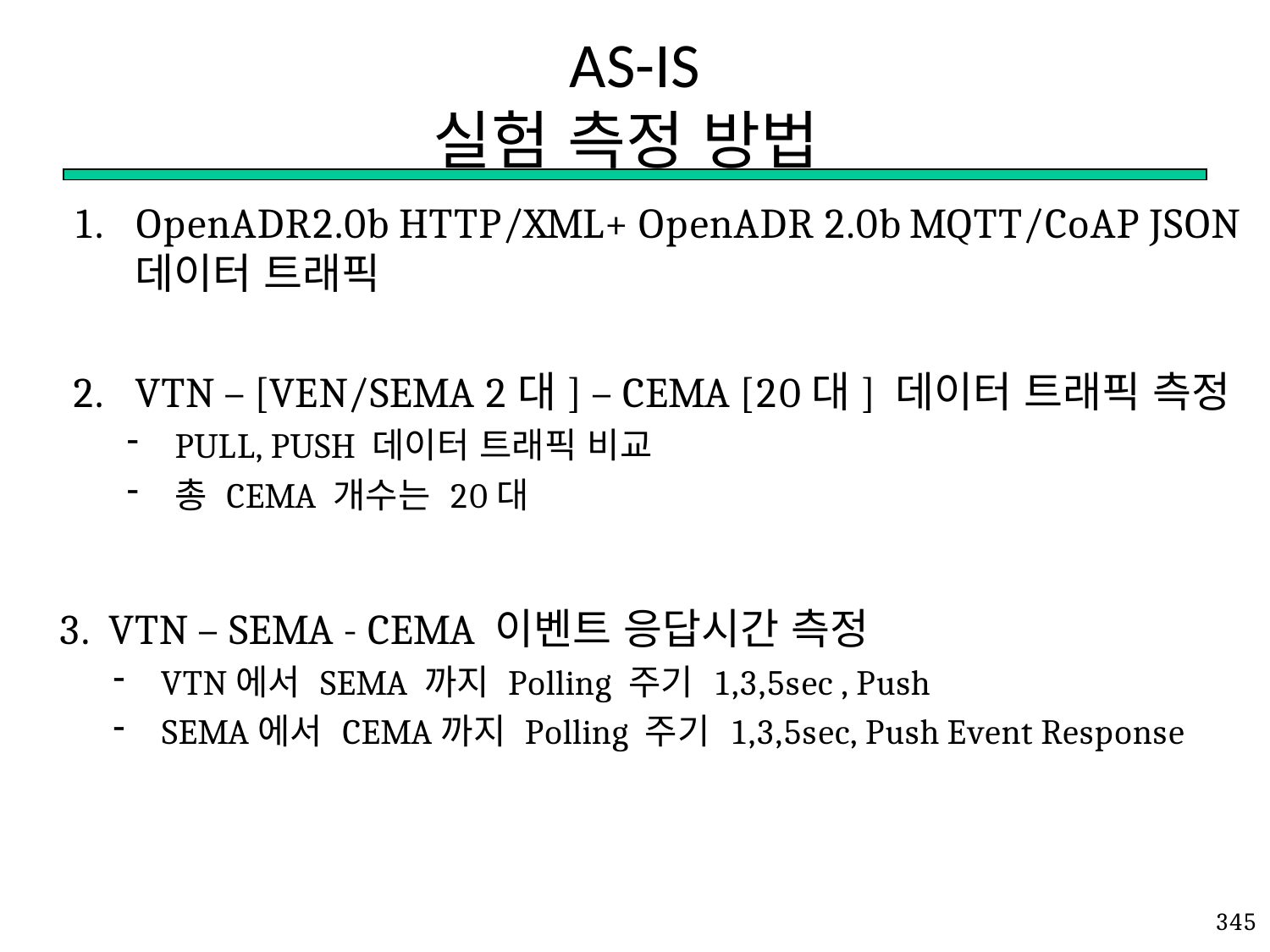

# AS-IS 실험 측정 방법
OpenADR2.0b HTTP/XML+ OpenADR 2.0b MQTT/CoAP JSON 데이터 트래픽

VTN – [VEN/SEMA 2대] – CEMA [20대] 데이터 트래픽 측정
PULL, PUSH 데이터 트래픽 비교
총 CEMA 개수는 20대

3.  VTN – SEMA - CEMA 이벤트 응답시간 측정
VTN에서 SEMA 까지 Polling 주기 1,3,5sec , Push
SEMA에서 CEMA까지 Polling 주기 1,3,5sec, Push Event Response
345